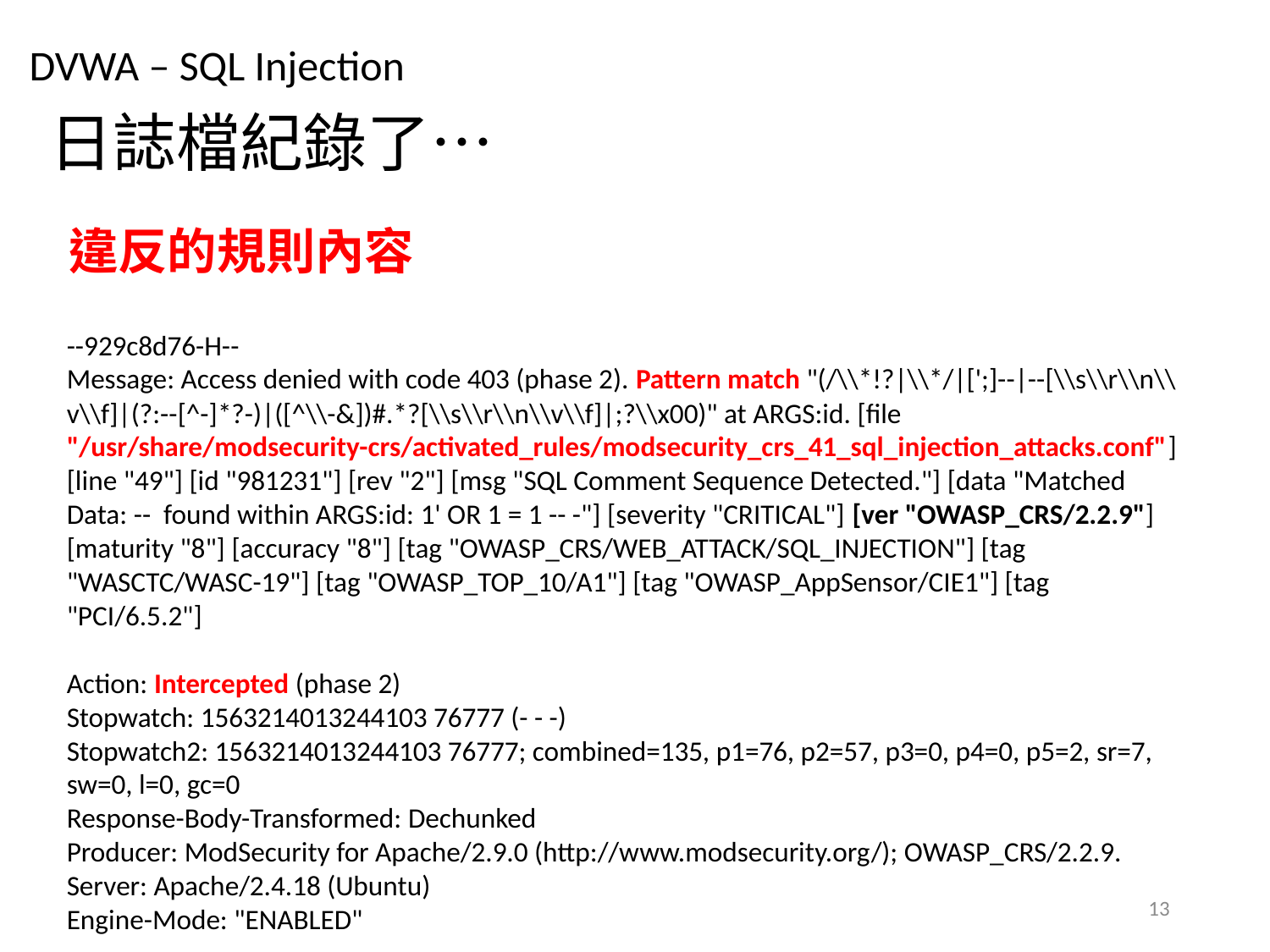

DVWA – SQL Injection
日誌檔紀錄了…
違反的規則內容
--929c8d76-H--
Message: Access denied with code 403 (phase 2). Pattern match "(/\\*!?|\\*/|[';]--|--[\\s\\r\\n\\v\\f]|(?:--[^-]*?-)|([^\\-&])#.*?[\\s\\r\\n\\v\\f]|;?\\x00)" at ARGS:id. [file "/usr/share/modsecurity-crs/activated_rules/modsecurity_crs_41_sql_injection_attacks.conf"] [line "49"] [id "981231"] [rev "2"] [msg "SQL Comment Sequence Detected."] [data "Matched Data: --  found within ARGS:id: 1' OR 1 = 1 -- -"] [severity "CRITICAL"] [ver "OWASP_CRS/2.2.9"] [maturity "8"] [accuracy "8"] [tag "OWASP_CRS/WEB_ATTACK/SQL_INJECTION"] [tag "WASCTC/WASC-19"] [tag "OWASP_TOP_10/A1"] [tag "OWASP_AppSensor/CIE1"] [tag "PCI/6.5.2"]

Action: Intercepted (phase 2)
Stopwatch: 1563214013244103 76777 (- - -)
Stopwatch2: 1563214013244103 76777; combined=135, p1=76, p2=57, p3=0, p4=0, p5=2, sr=7, sw=0, l=0, gc=0
Response-Body-Transformed: Dechunked
Producer: ModSecurity for Apache/2.9.0 (http://www.modsecurity.org/); OWASP_CRS/2.2.9.
Server: Apache/2.4.18 (Ubuntu)
Engine-Mode: "ENABLED"
13